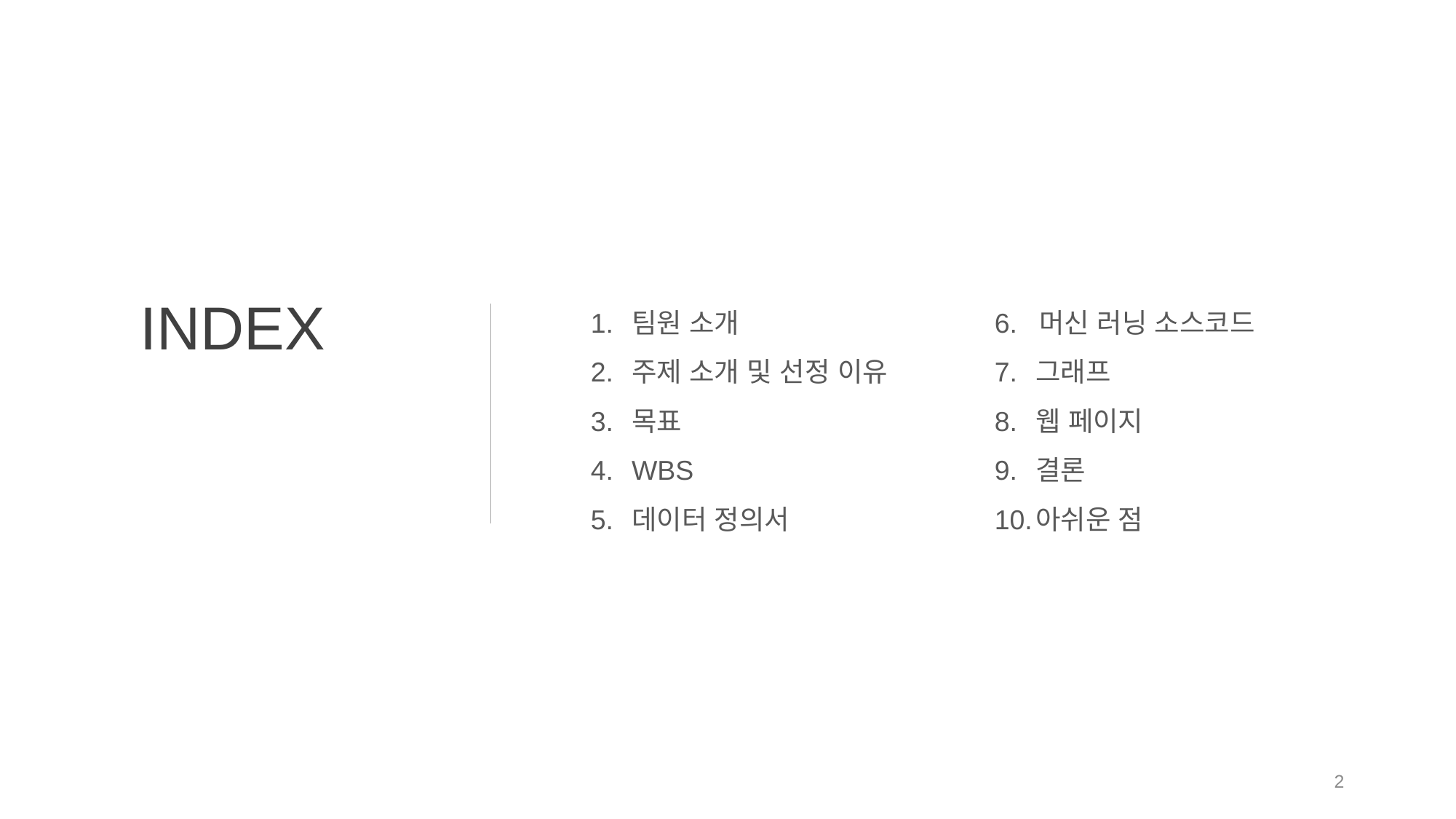

INDEX
팀원 소개
주제 소개 및 선정 이유
목표
WBS
데이터 정의서
6.  머신 러닝 소스코드
그래프
웹 페이지
결론
아쉬운 점
2